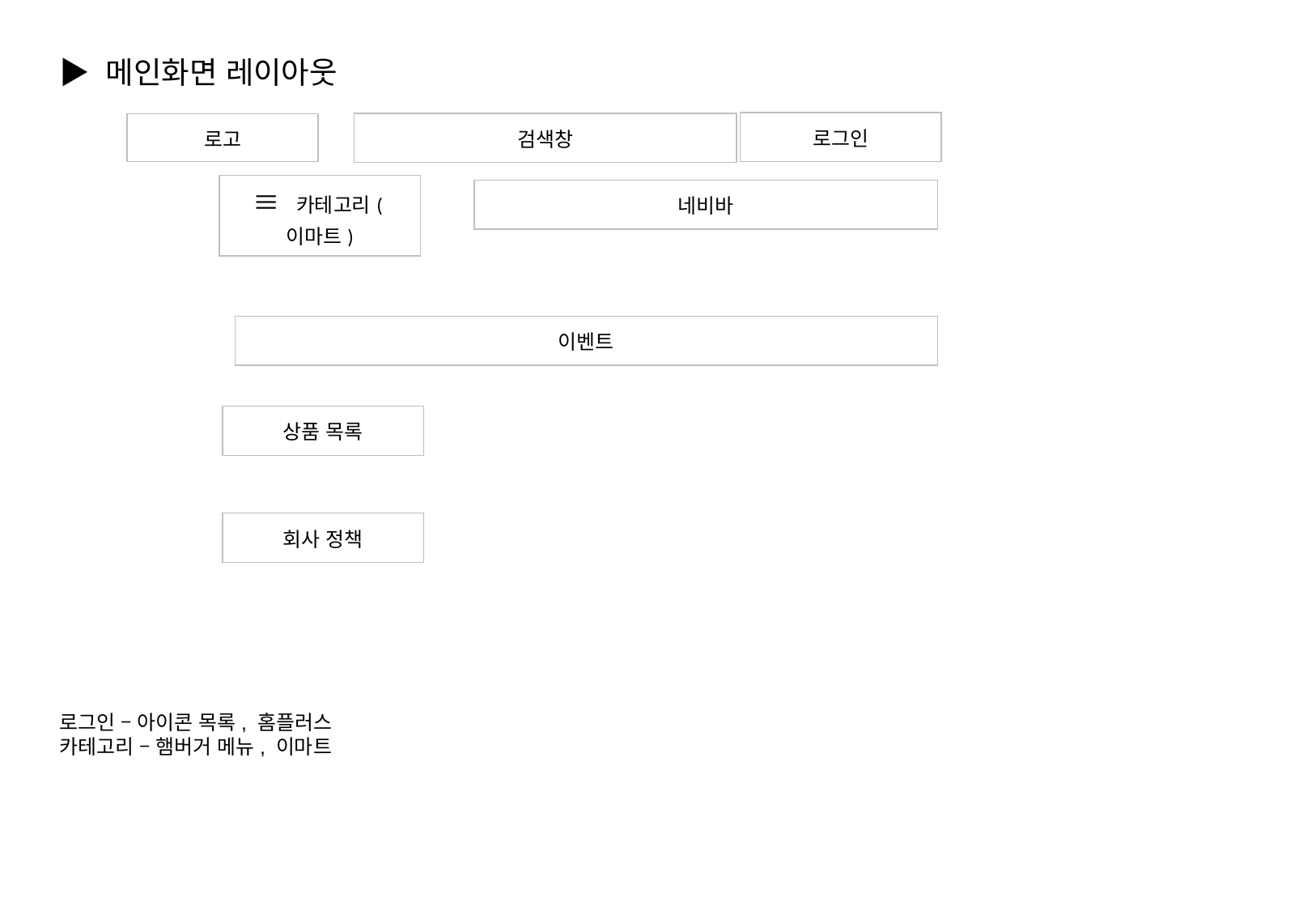

▶ 메인화면 레이아웃

로그인 – 아이콘 목록, 홈플러스
카테고리 – 햄버거 메뉴, 이마트

| 로그인 |
| --- |
| 검색창 |
| --- |
| 로고 |
| --- |
| ≡ 카테고리(이마트) |
| --- |
| 네비바 |
| --- |
| 이벤트 |
| --- |
| 상품 목록 |
| --- |
| 회사 정책 |
| --- |